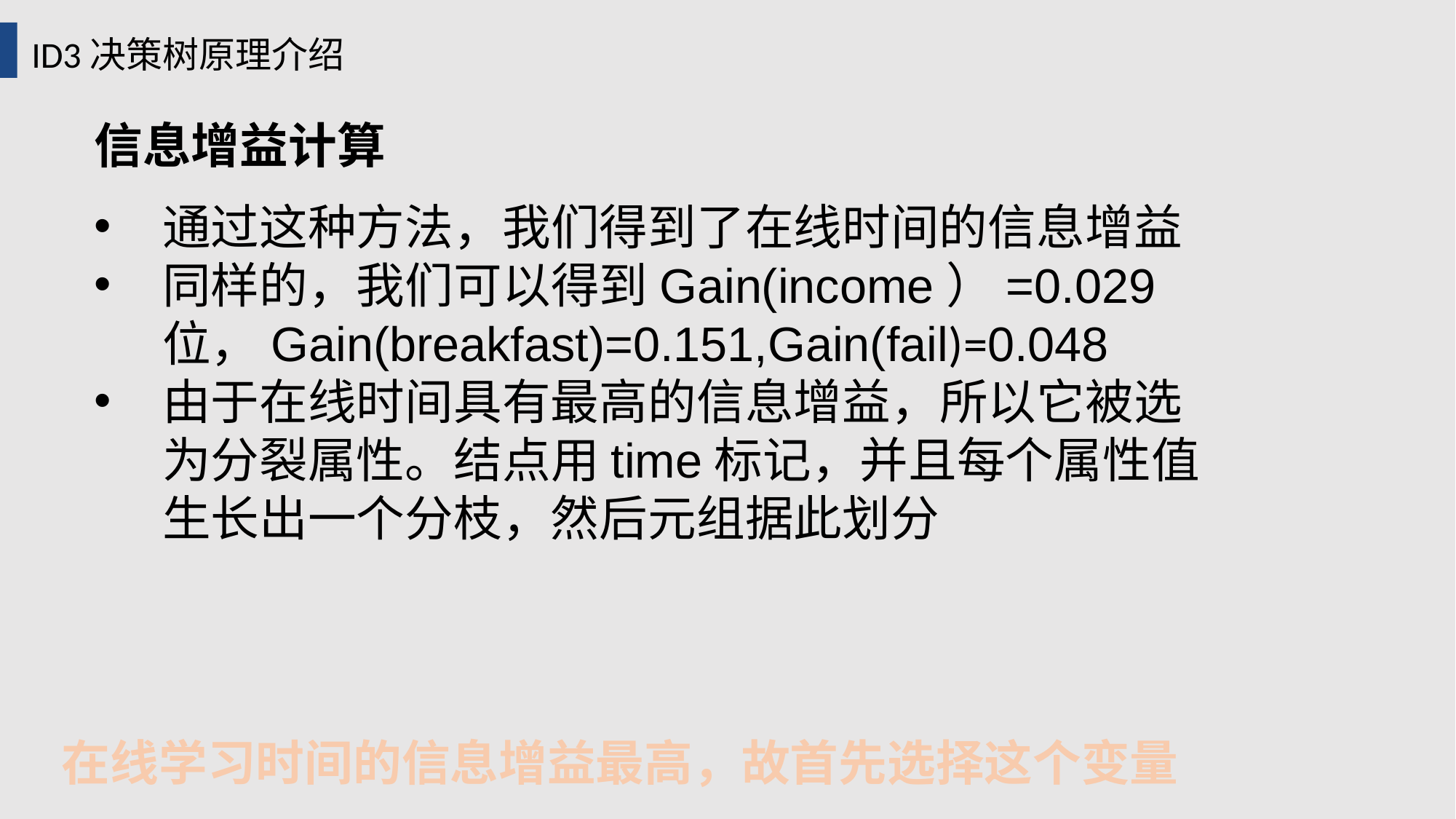

ID3决策树原理介绍
信息增益计算
通过这种方法，我们得到了在线时间的信息增益
同样的，我们可以得到Gain(income）=0.029位，Gain(breakfast)=0.151,Gain(fail)=0.048
由于在线时间具有最高的信息增益，所以它被选为分裂属性。结点用time标记，并且每个属性值生长出一个分枝，然后元组据此划分
在线学习时间的信息增益最高，故首先选择这个变量